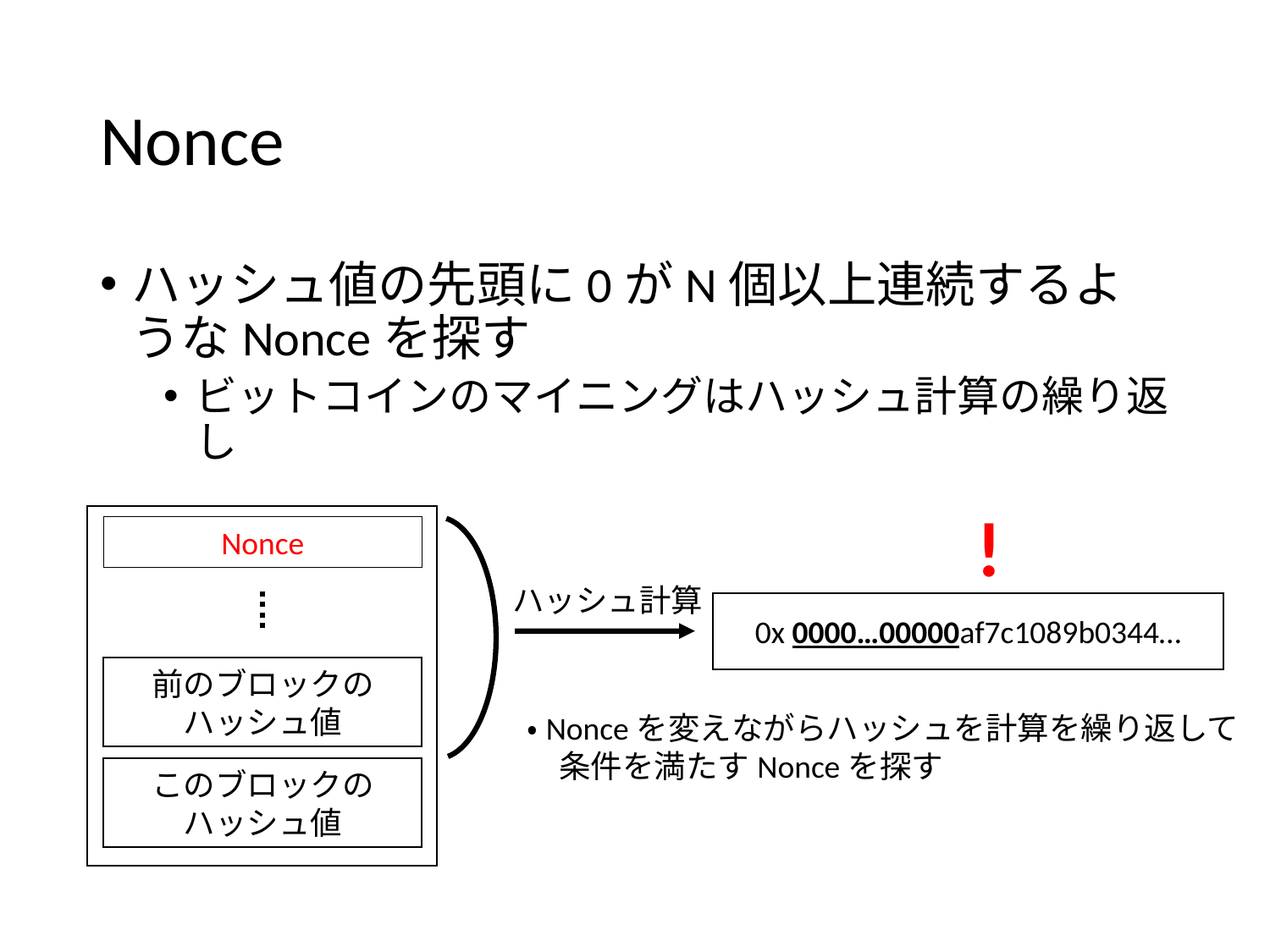

# Nonce
ハッシュ値の先頭に0がN個以上連続するようなNonceを探す
ビットコインのマイニングはハッシュ計算の繰り返し

!

Nonce

ハッシュ計算
0x 0000…00000af7c1089b0344…
前のブロックの
ハッシュ値
・Nonceを変えながらハッシュを計算を繰り返して
　条件を満たすNonceを探す
このブロックの
ハッシュ値